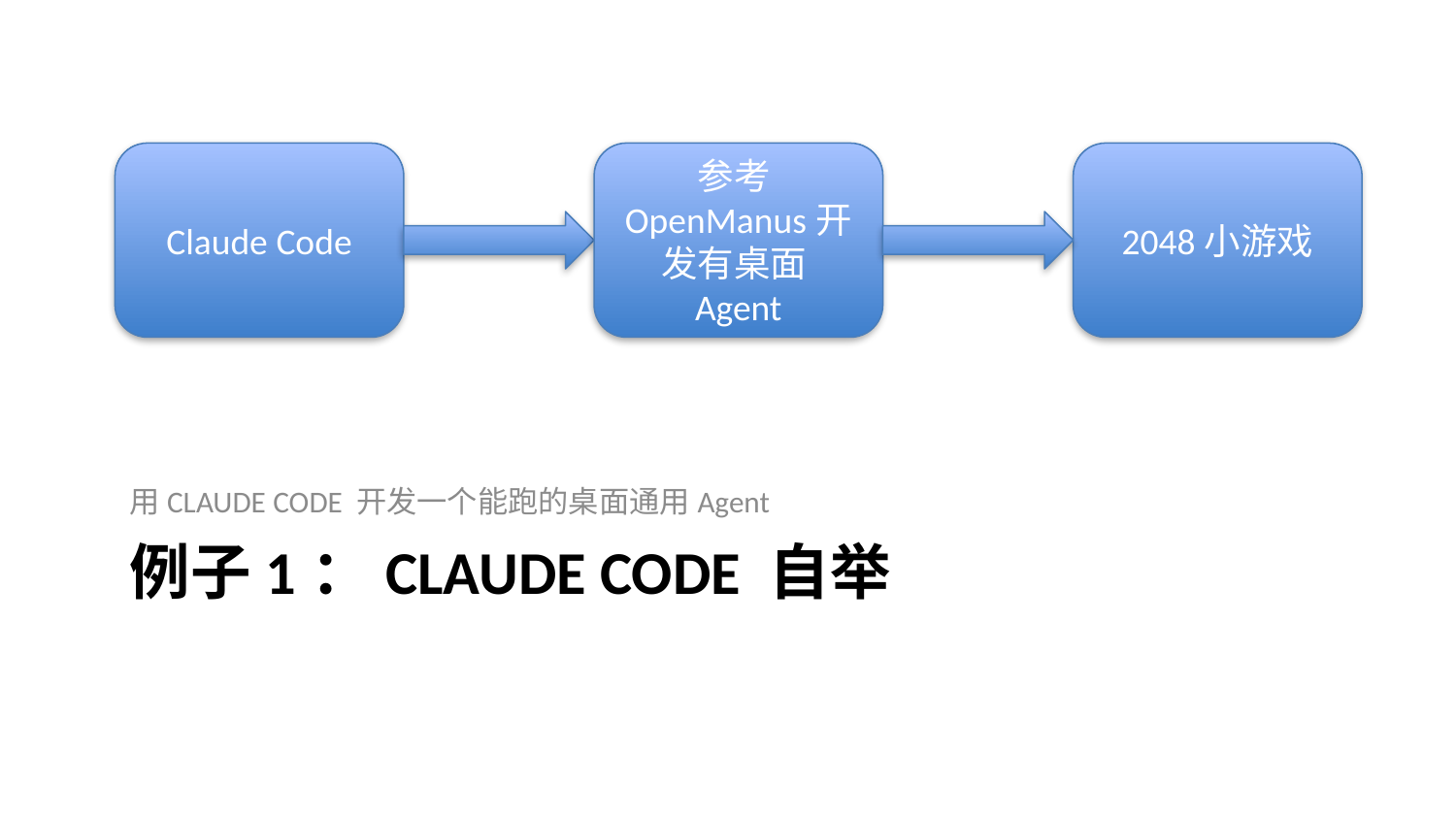

Claude Code
参考OpenManus开发有桌面Agent
2048小游戏

用CLAUDE CODE 开发一个能跑的桌面通用Agent
# 例子1：Claude CODE 自举